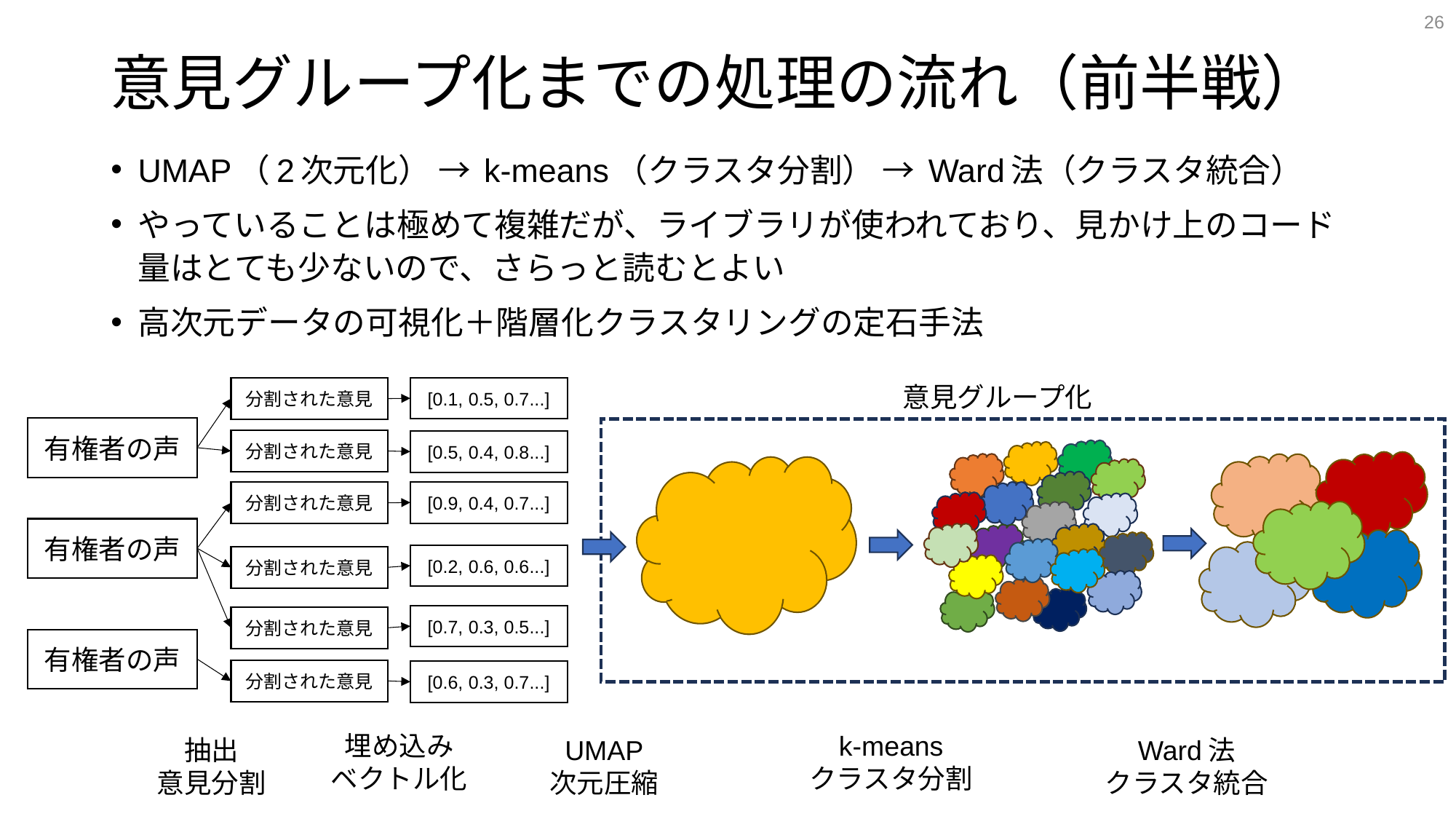

26
# 意見グループ化までの処理の流れ（前半戦）
UMAP（2次元化） → k-means（クラスタ分割） → Ward法（クラスタ統合）
やっていることは極めて複雑だが、ライブラリが使われており、見かけ上のコード量はとても少ないので、さらっと読むとよい
高次元データの可視化＋階層化クラスタリングの定石手法
意見グループ化
[0.1, 0.5, 0.7...]
分割された意見
有権者の声
分割された意見
[0.5, 0.4, 0.8...]

[0.9, 0.4, 0.7...]
分割された意見
有権者の声

[0.2, 0.6, 0.6...]
分割された意見
[0.7, 0.3, 0.5...]
分割された意見
有権者の声
分割された意見
[0.6, 0.3, 0.7...]
埋め込み
ベクトル化
k-means
クラスタ分割
Ward法
クラスタ統合
抽出
意見分割
UMAP
次元圧縮